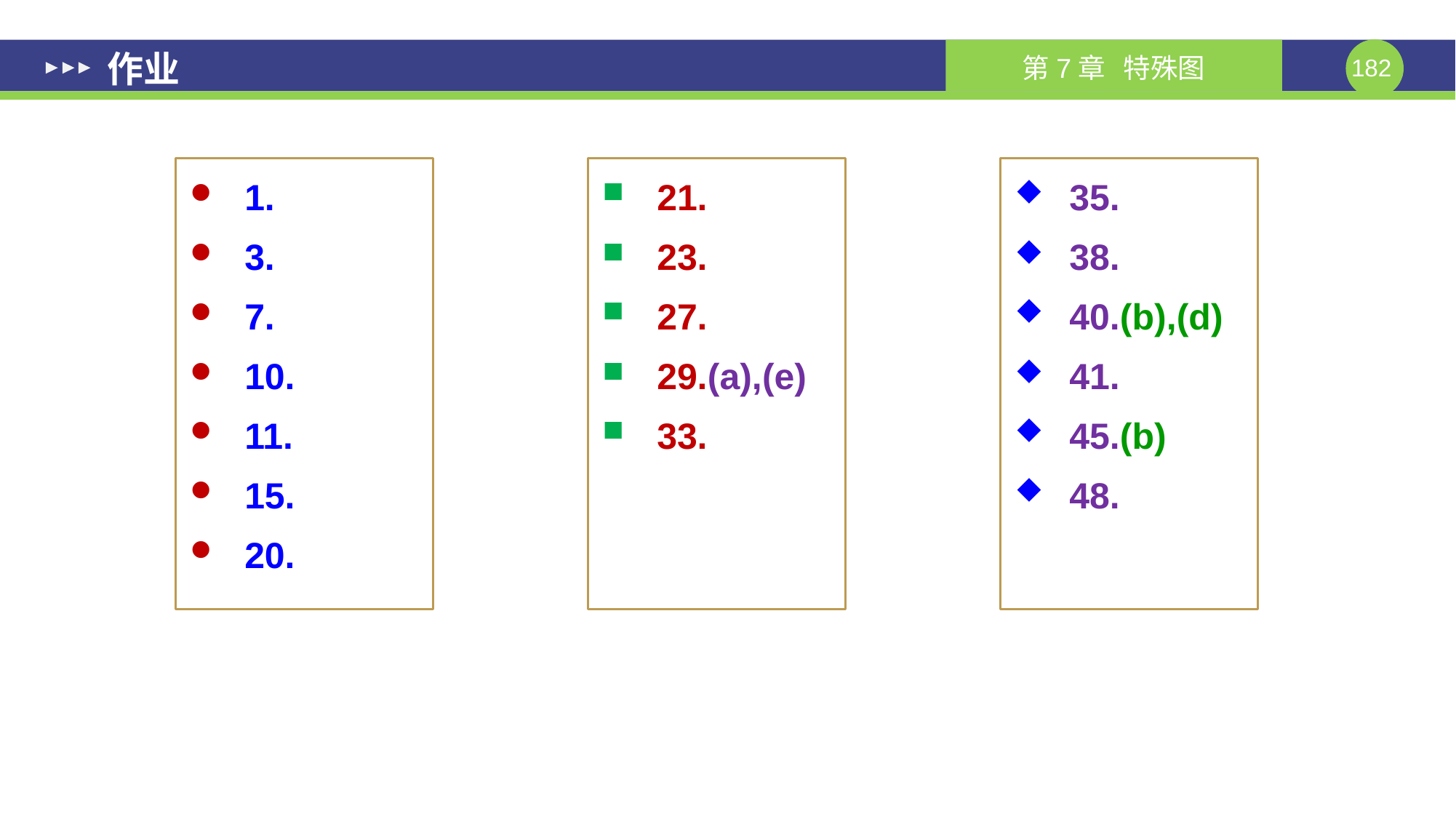

# 作业
1.
3.
7.
10.
11.
15.
20.
21.
23.
27.
29.(a),(e)
33.
35.
38.
40.(b),(d)
41.
45.(b)
48.